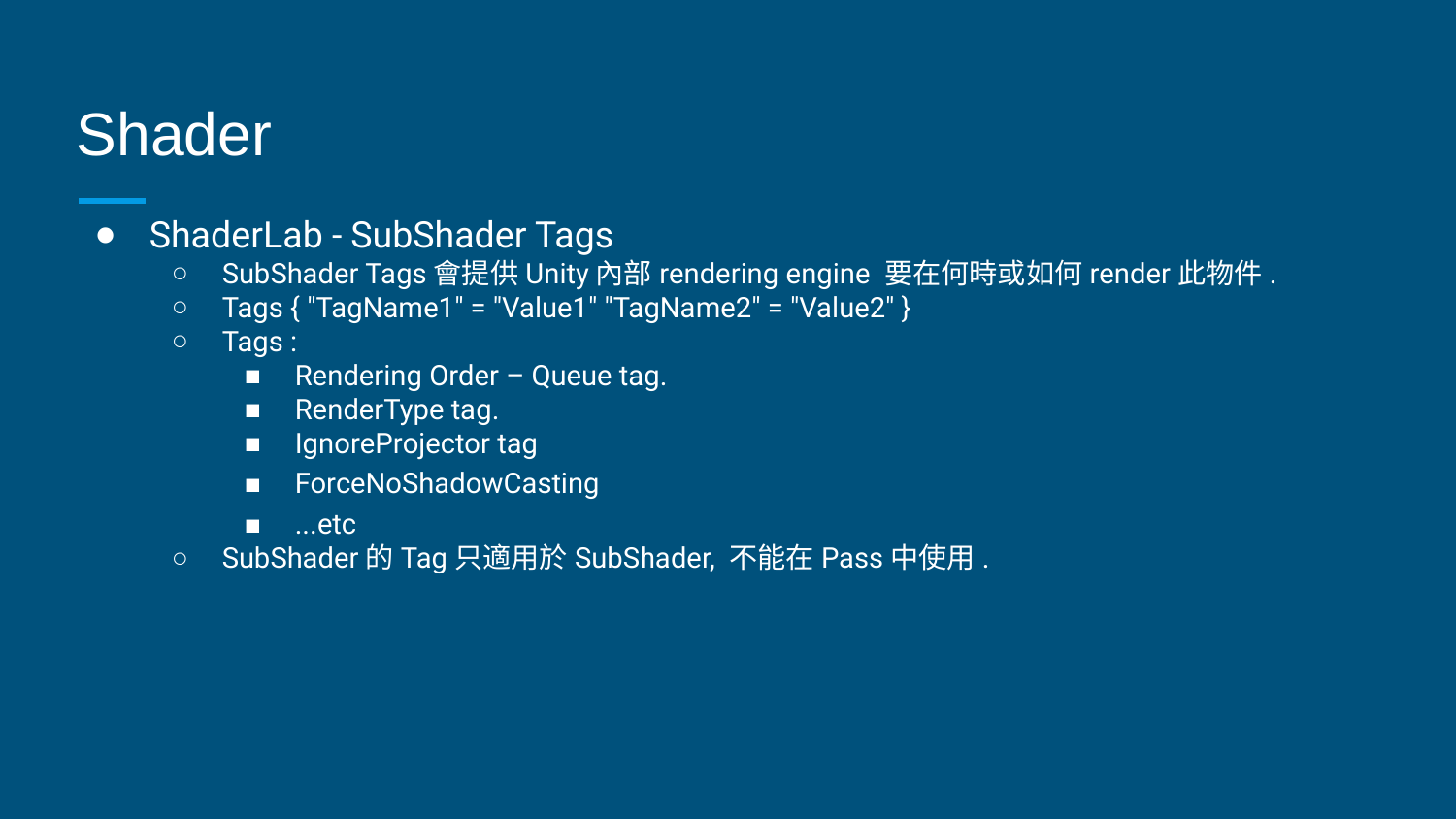

# Shader
ShaderLab - SubShader Tags
SubShader Tags會提供Unity內部rendering engine 要在何時或如何render此物件.
Tags { "TagName1" = "Value1" "TagName2" = "Value2" }
Tags :
Rendering Order – Queue tag.
RenderType tag.
IgnoreProjector tag
ForceNoShadowCasting
...etc
SubShader的Tag只適用於SubShader, 不能在Pass中使用.